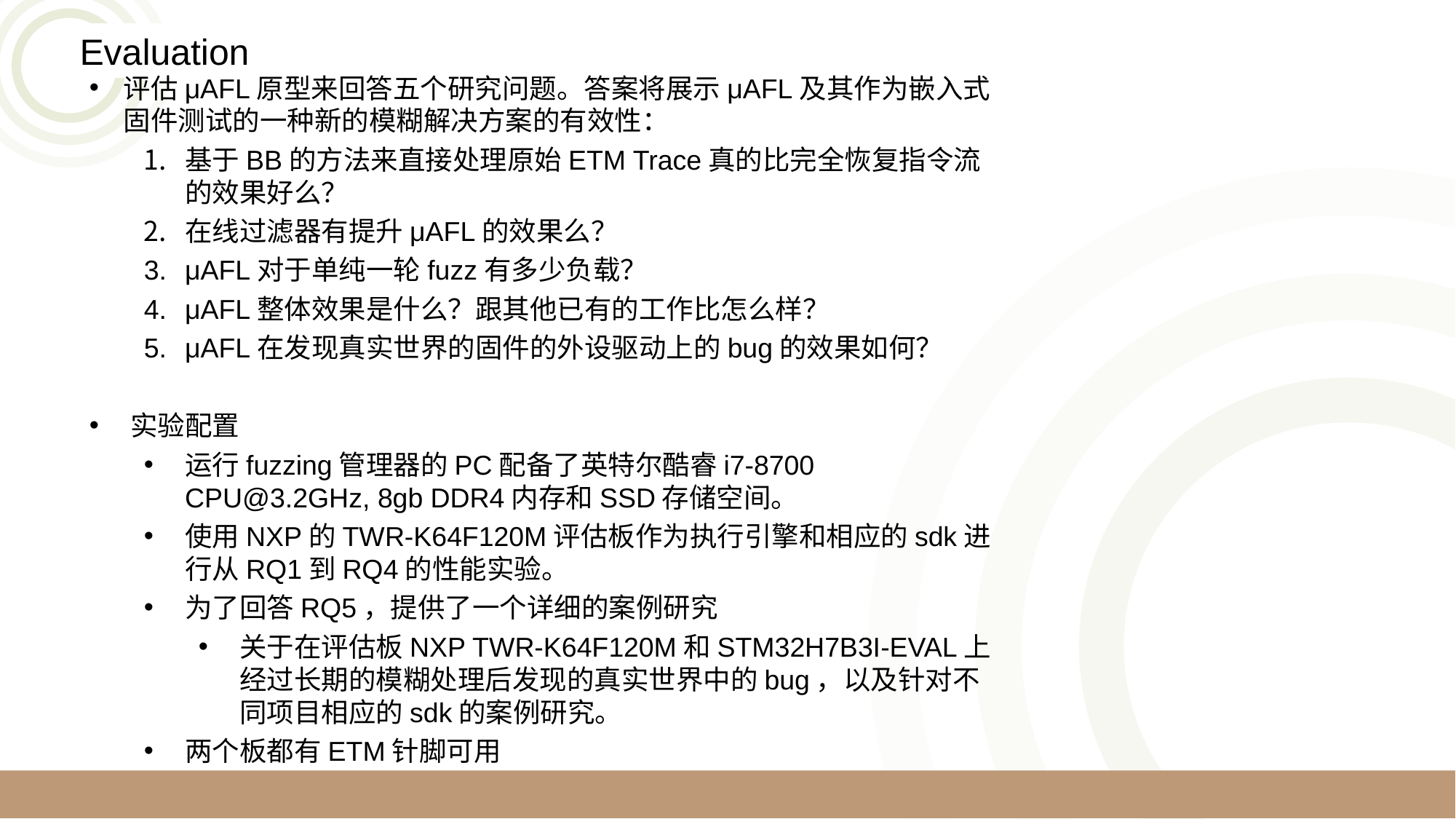

Evaluation

评估μAFL原型来回答五个研究问题。答案将展示μAFL及其作为嵌入式固件测试的一种新的模糊解决方案的有效性：
基于BB的方法来直接处理原始ETM Trace真的比完全恢复指令流的效果好么？
在线过滤器有提升μAFL的效果么？
μAFL对于单纯一轮fuzz有多少负载？
μAFL整体效果是什么？跟其他已有的工作比怎么样？
μAFL在发现真实世界的固件的外设驱动上的bug的效果如何？

实验配置
运行fuzzing管理器的PC配备了英特尔酷睿i7-8700 CPU@3.2GHz, 8gb DDR4内存和SSD存储空间。
使用NXP的TWR-K64F120M评估板作为执行引擎和相应的sdk进行从RQ1到RQ4的性能实验。
为了回答RQ5，提供了一个详细的案例研究
关于在评估板NXP TWR-K64F120M和STM32H7B3I-EVAL上经过长期的模糊处理后发现的真实世界中的bug，以及针对不同项目相应的sdk的案例研究。
两个板都有ETM针脚可用